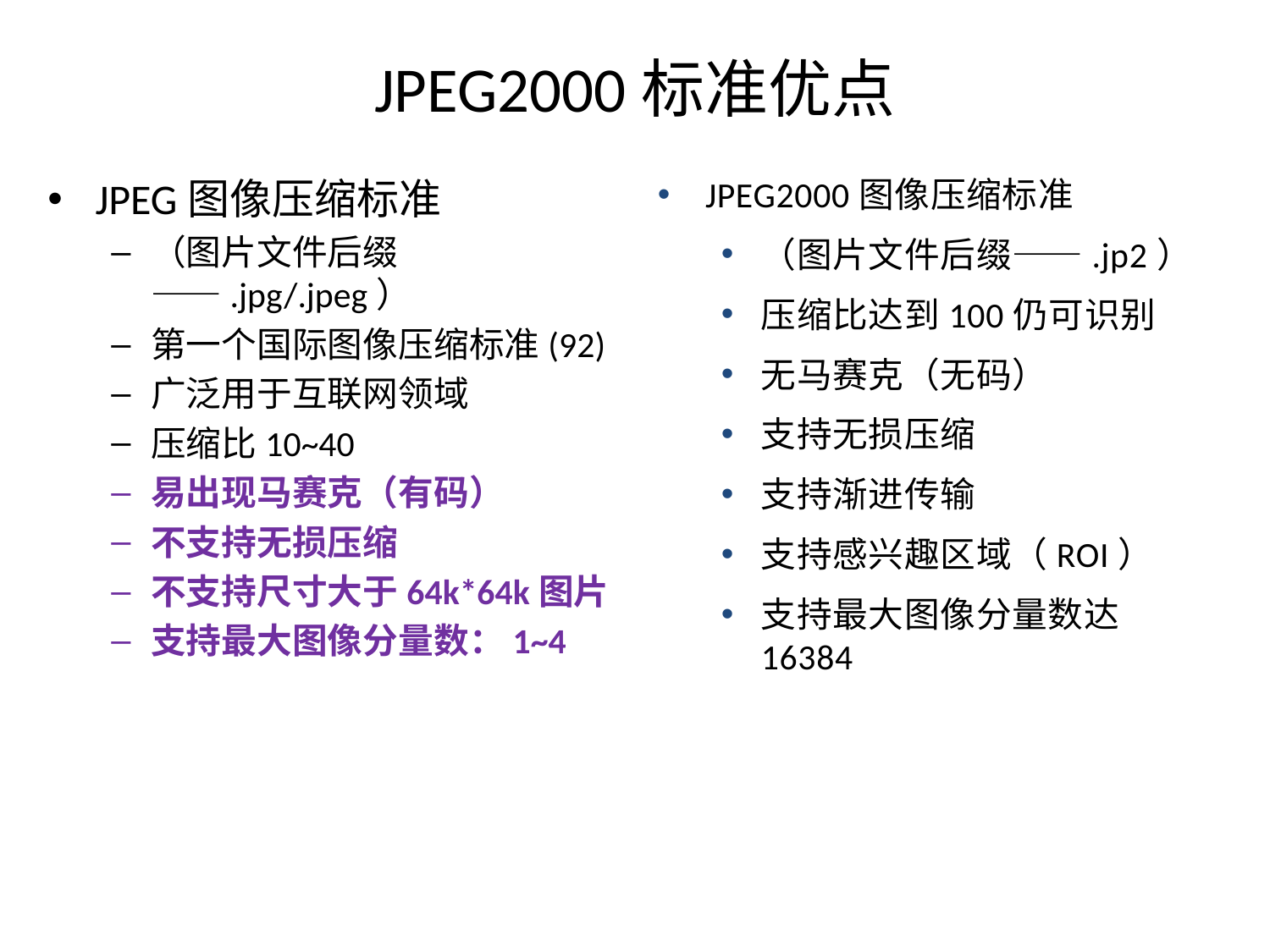

# JPEG2000标准优点
JPEG图像压缩标准
（图片文件后缀——.jpg/.jpeg）
第一个国际图像压缩标准(92)
广泛用于互联网领域
压缩比10~40
易出现马赛克（有码）
不支持无损压缩
不支持尺寸大于64k*64k图片
支持最大图像分量数：1~4
JPEG2000图像压缩标准
（图片文件后缀——.jp2）
压缩比达到100仍可识别
无马赛克（无码）
支持无损压缩
支持渐进传输
支持感兴趣区域（ROI）
支持最大图像分量数达16384